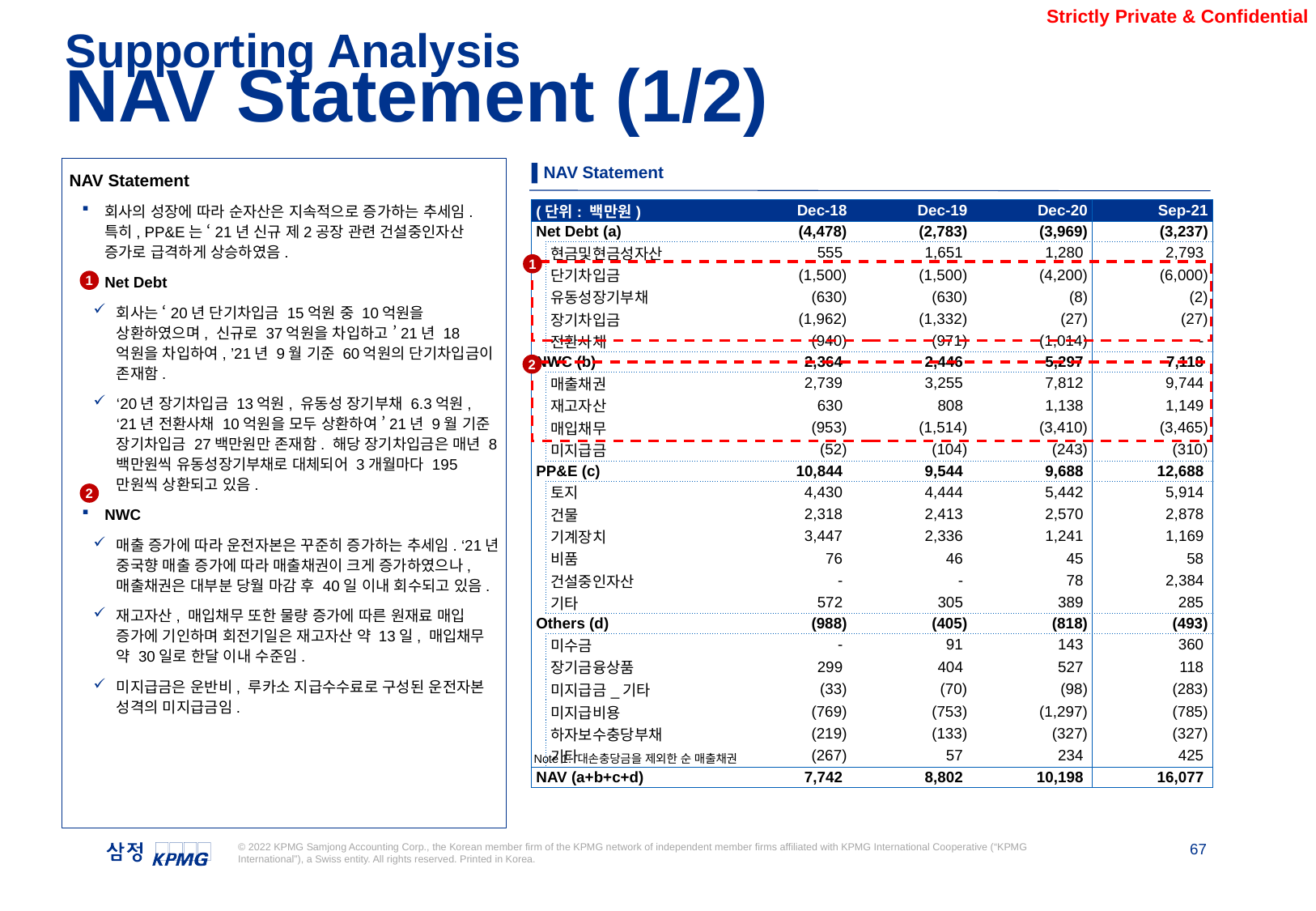

Supporting Analysis
NAV Statement (1/2)
▌NAV Statement

NAV Statement
회사의 성장에 따라 순자산은 지속적으로 증가하는 추세임. 특히, PP&E는 ‘21년 신규 제2공장 관련 건설중인자산 증가로 급격하게 상승하였음.
Net Debt
회사는 ‘20년 단기차입금 15억원 중 10억원을 상환하였으며, 신규로 37억원을 차입하고 ’21년 18억원을 차입하여, ’21년 9월 기준 60억원의 단기차입금이 존재함.
‘20년 장기차입금 13억원, 유동성 장기부채 6.3억원,  ‘21년 전환사채 10억원을 모두 상환하여 ’21년 9월 기준 장기차입금 27백만원만 존재함. 해당 장기차입금은 매년 8백만원씩 유동성장기부채로 대체되어 3개월마다 195만원씩 상환되고 있음.
NWC
매출 증가에 따라 운전자본은 꾸준히 증가하는 추세임. ‘21년 중국향 매출 증가에 따라 매출채권이 크게 증가하였으나, 매출채권은 대부분 당월 마감 후 40일 이내 회수되고 있음.
재고자산, 매입채무 또한 물량 증가에 따른 원재료 매입 증가에 기인하며 회전기일은 재고자산 약 13일, 매입채무 약 30일로 한달 이내 수준임.
미지급금은 운반비, 루카소 지급수수료로 구성된 운전자본 성격의 미지급금임.
| (단위: 백만원) |  | Dec-18 | Dec-19 | Dec-20 | Sep-21 |
| --- | --- | --- | --- | --- | --- |
| Net Debt (a) |  | (4,478) | (2,783) | (3,969) | (3,237) |
|  | 현금및현금성자산 | 555 | 1,651 | 1,280 | 2,793 |
|  | 단기차입금 | (1,500) | (1,500) | (4,200) | (6,000) |
|  | 유동성장기부채 | (630) | (630) | (8) | (2) |
|  | 장기차입금 | (1,962) | (1,332) | (27) | (27) |
|  | 전환사채 | (940) | (971) | (1,014) | - |
| NWC (b) |  | 2,364 | 2,446 | 5,297 | 7,118 |
|  | 매출채권 | 2,739 | 3,255 | 7,812 | 9,744 |
|  | 재고자산 | 630 | 808 | 1,138 | 1,149 |
|  | 매입채무 | (953) | (1,514) | (3,410) | (3,465) |
|  | 미지급금 | (52) | (104) | (243) | (310) |
| PP&E (c) |  | 10,844 | 9,544 | 9,688 | 12,688 |
|  | 토지 | 4,430 | 4,444 | 5,442 | 5,914 |
|  | 건물 | 2,318 | 2,413 | 2,570 | 2,878 |
|  | 기계장치 | 3,447 | 2,336 | 1,241 | 1,169 |
|  | 비품 | 76 | 46 | 45 | 58 |
|  | 건설중인자산 | - | - | 78 | 2,384 |
|  | 기타 | 572 | 305 | 389 | 285 |
| Others (d) |  | (988) | (405) | (818) | (493) |
|  | 미수금 | - | 91 | 143 | 360 |
|  | 장기금융상품 | 299 | 404 | 527 | 118 |
|  | 미지급금\_기타 | (33) | (70) | (98) | (283) |
|  | 미지급비용 | (769) | (753) | (1,297) | (785) |
|  | 하자보수충당부채 | (219) | (133) | (327) | (327) |
|  | 기타 | (267) | 57 | 234 | 425 |
| NAV (a+b+c+d) |  | 7,742 | 8,802 | 10,198 | 16,077 |
1

1
2

2
Note 1: 대손충당금을 제외한 순 매출채권